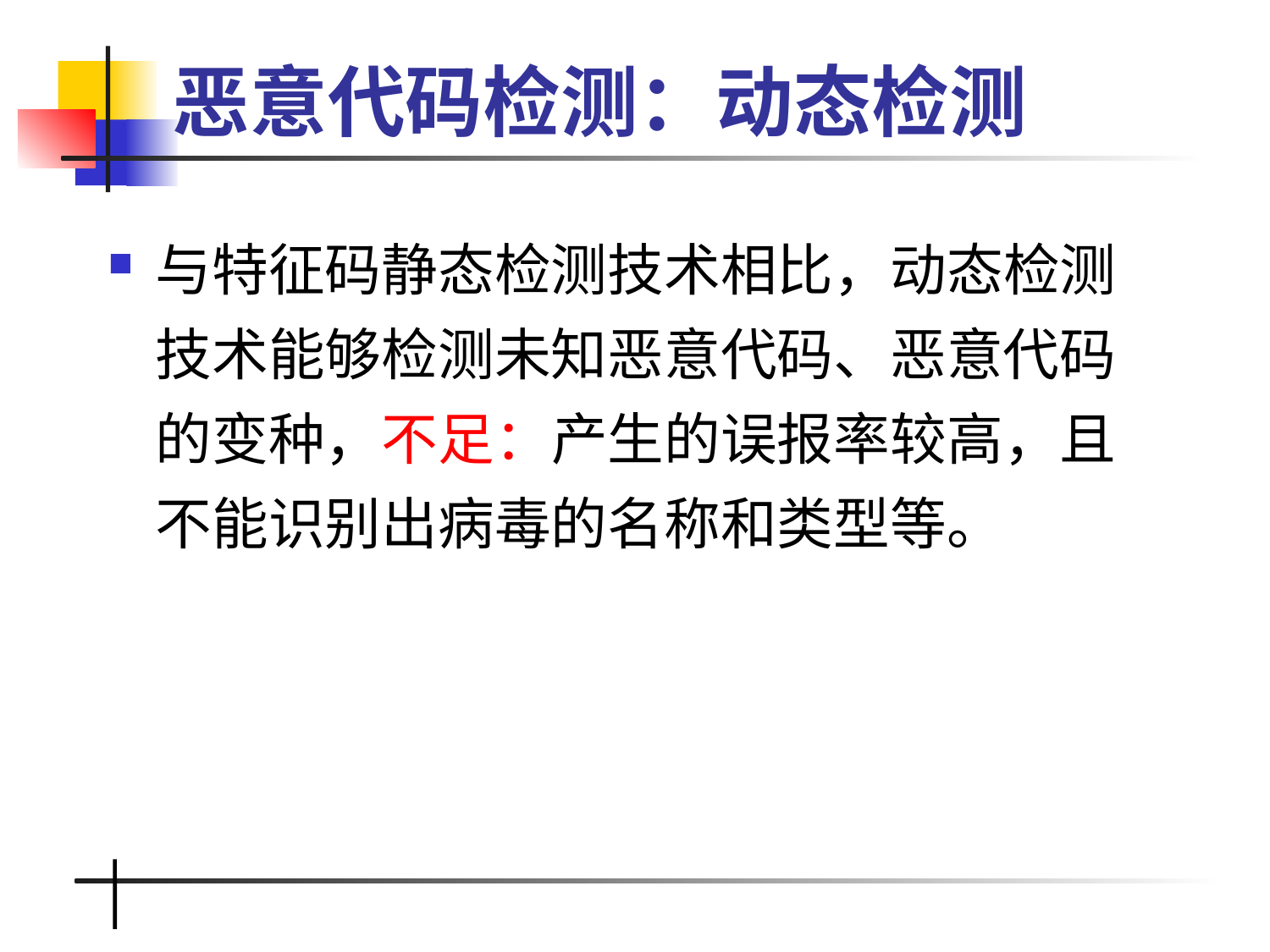

# 恶意代码检测：动态检测
与特征码静态检测技术相比，动态检测技术能够检测未知恶意代码、恶意代码的变种，不足：产生的误报率较高，且不能识别出病毒的名称和类型等。